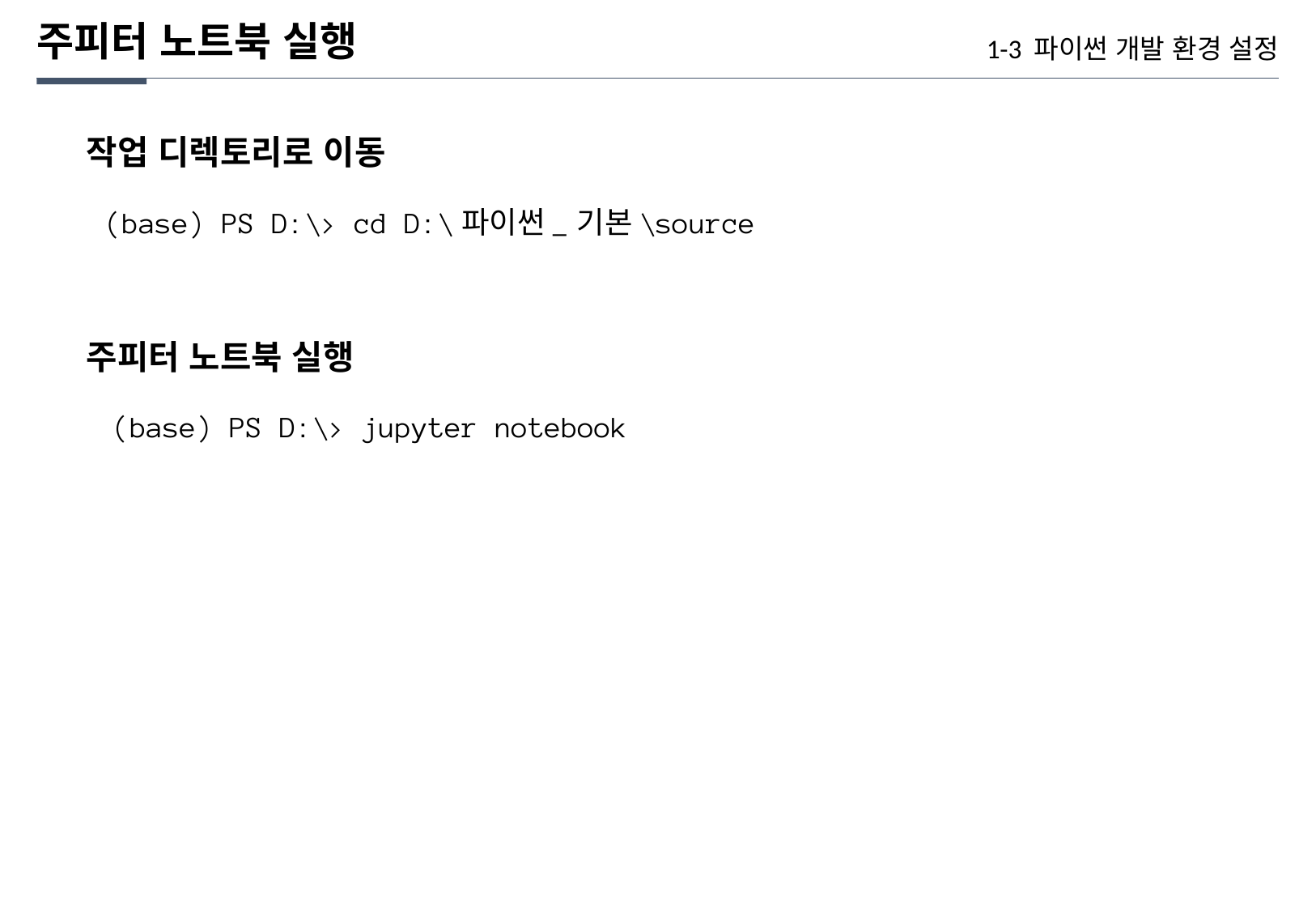

주피터 노트북 실행
1-3 파이썬 개발 환경 설정
작업 디렉토리로 이동
(base) PS D:\> cd D:\파이썬_기본\source
주피터 노트북 실행
(base) PS D:\> jupyter notebook